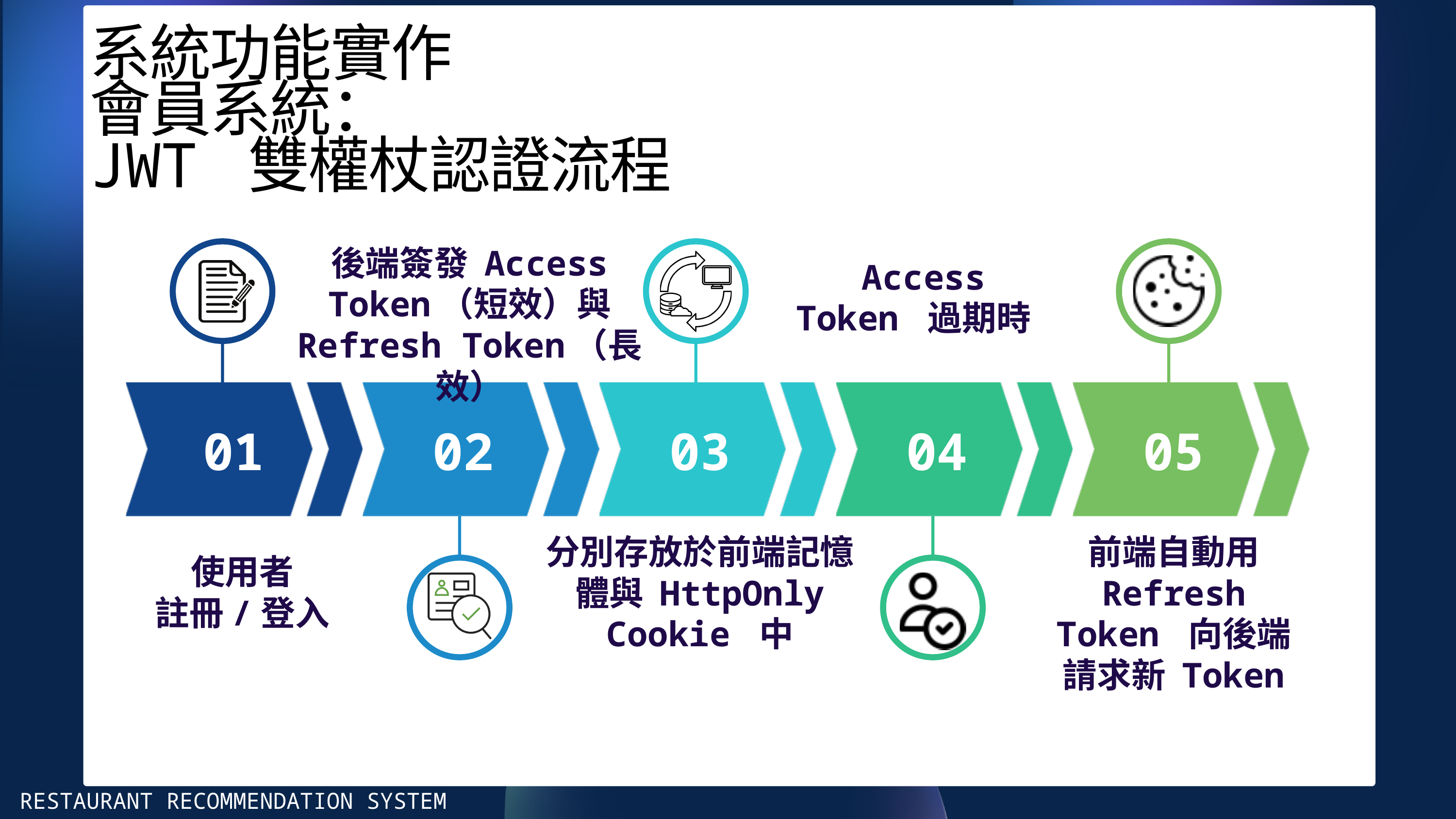

系統功能實作
會員系統：
JWT 雙權杖認證流程

後端簽發 Access Token（短效）與 Refresh Token（長效）

 Access Token 過期時

 01
02
03
04
05

分別存放於前端記憶體與 HttpOnly Cookie 中
前端自動用 Refresh Token 向後端請求新 Token
使用者
註冊/登入

RESTAURANT RECOMMENDATION SYSTEM